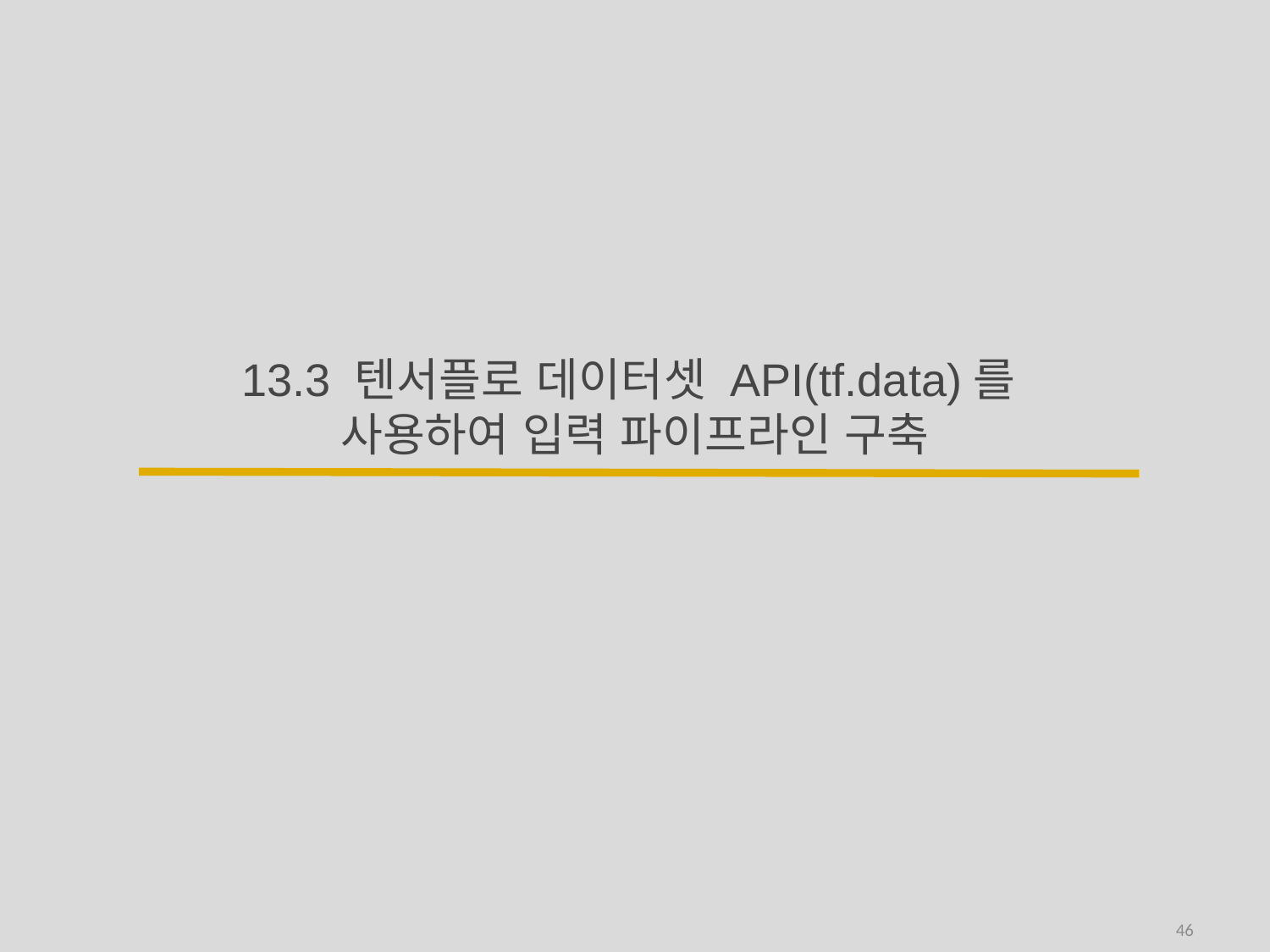

# 13.3 텐서플로 데이터셋 API(tf.data)를 사용하여 입력 파이프라인 구축
46